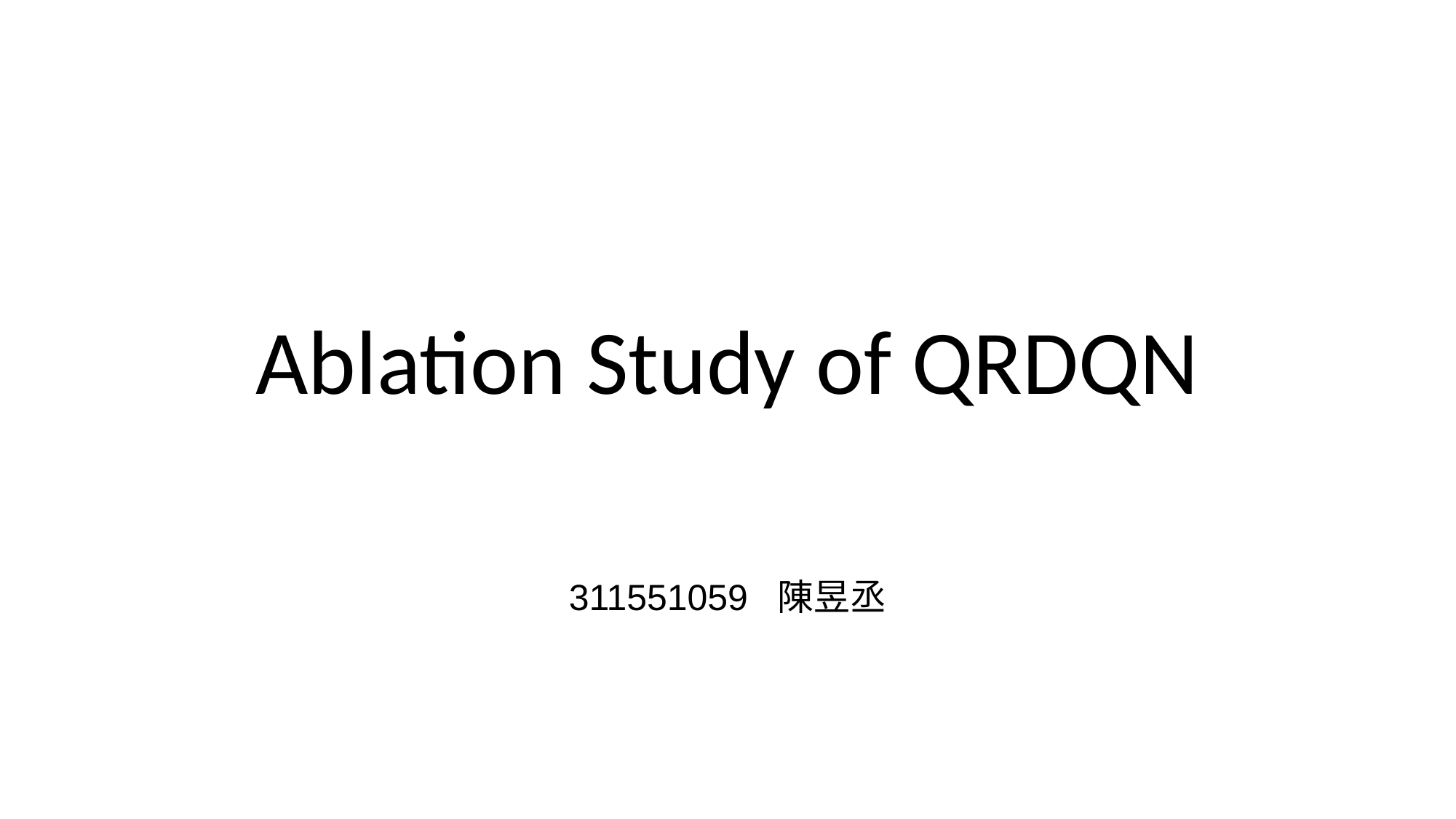

# Ablation Study of QRDQN
311551059  陳昱丞